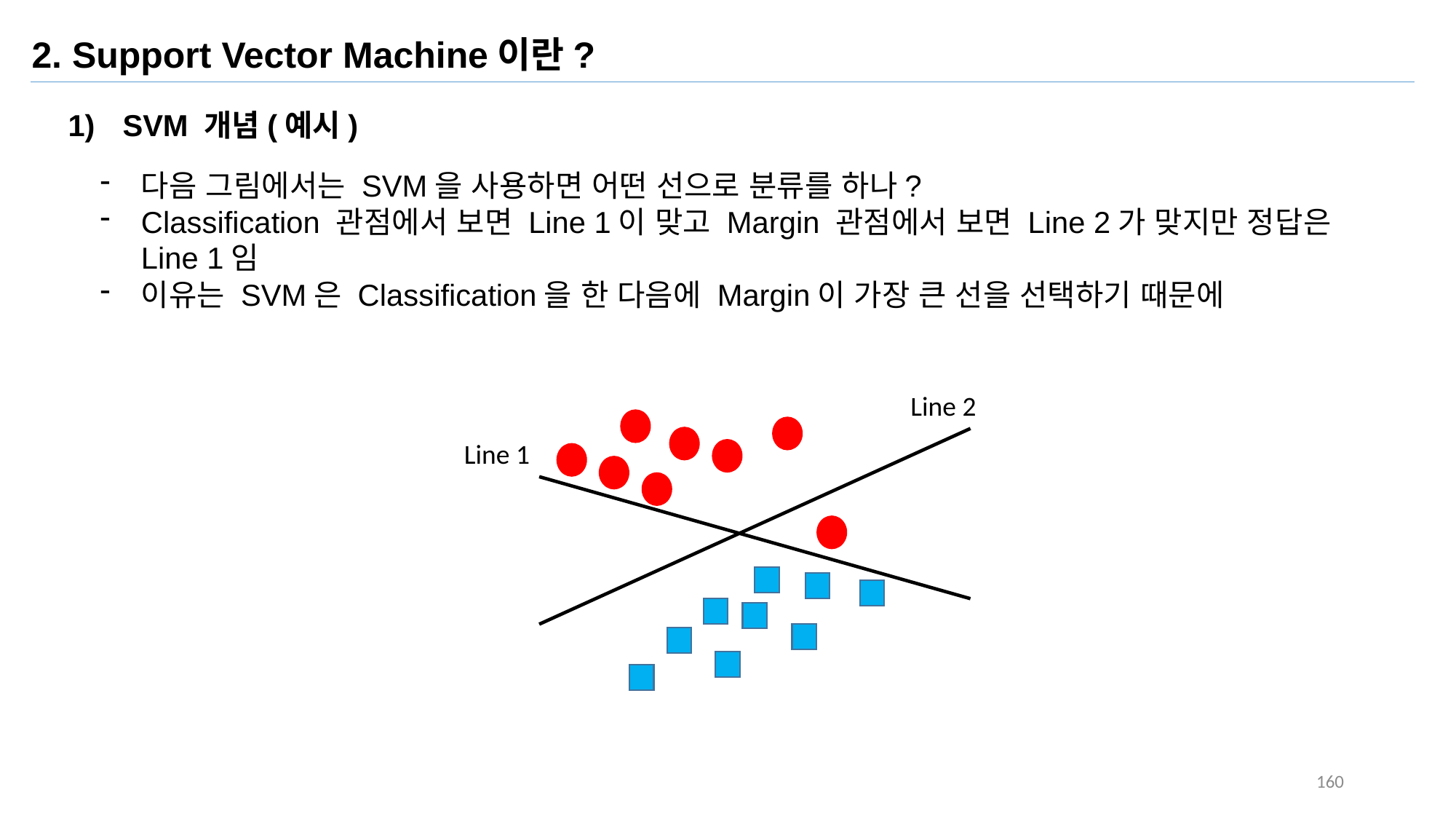

2. Support Vector Machine이란?
SVM 개념(예시)

다음 그림에서는 SVM을 사용하면 어떤 선으로 분류를 하나?
Classification 관점에서 보면 Line 1이 맞고 Margin 관점에서 보면 Line 2가 맞지만 정답은 Line 1임
이유는 SVM은 Classification을 한 다음에 Margin이 가장 큰 선을 선택하기 때문에

Line 2

Line 1

160